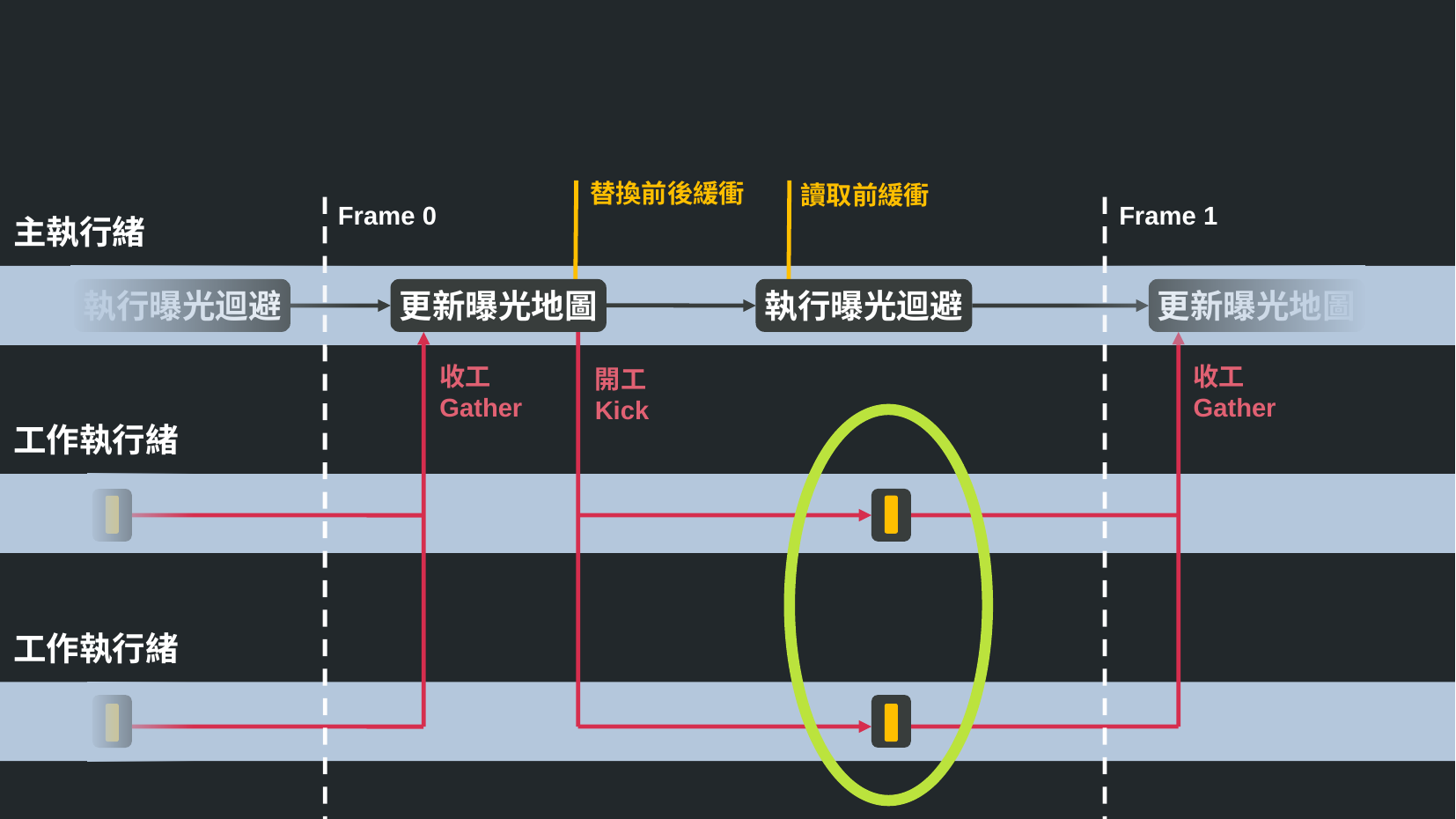

替換前後緩衝
讀取前緩衝

Frame 0
Frame 1

主執行緒

更新曝光地圖
執行曝光迴避
執行曝光迴避
更新曝光地圖

收工
Gather
收工
Gather
開工
Kick

工作執行緒

工作執行緒